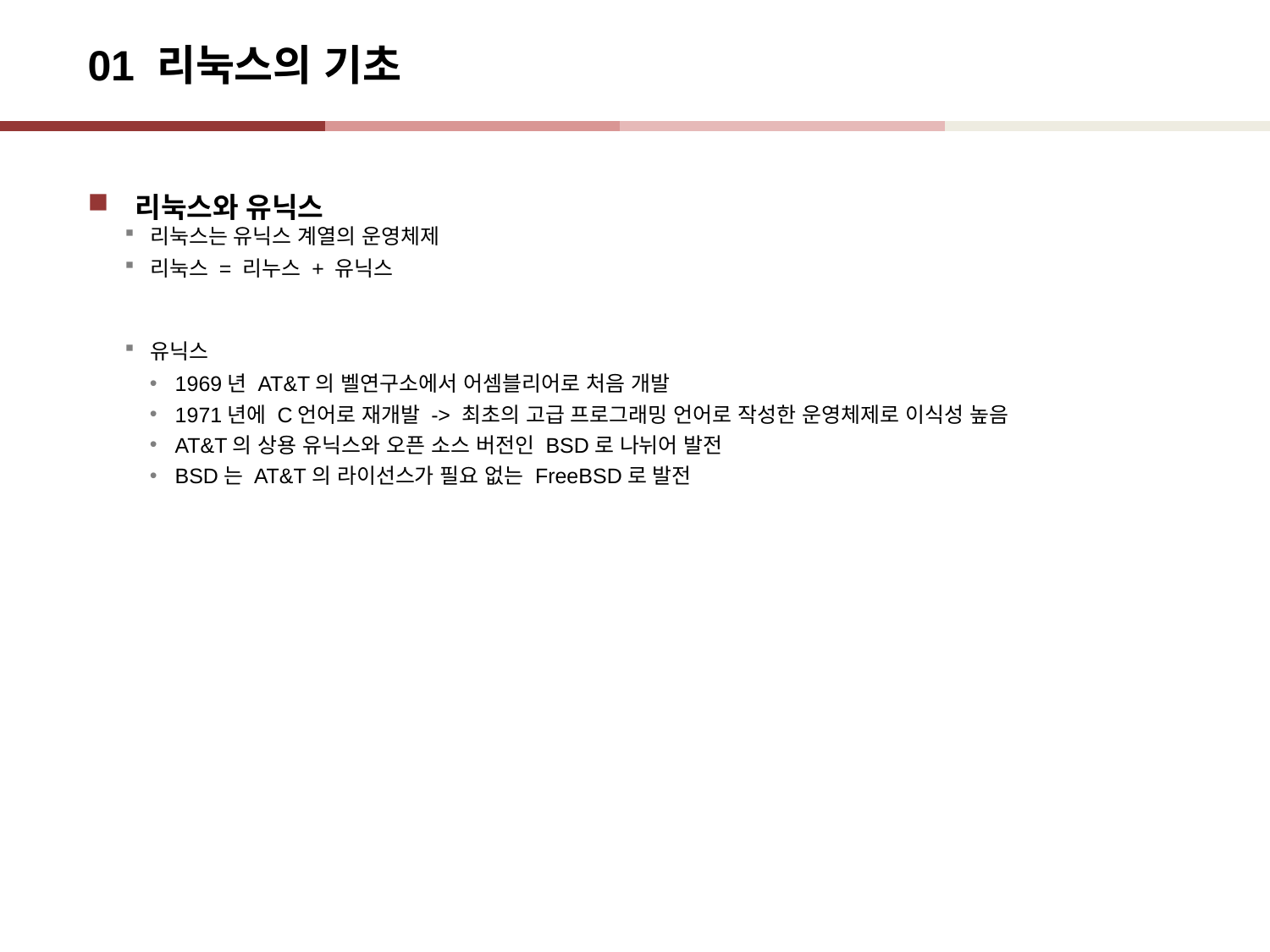

# 01 리눅스의 기초
리눅스와 유닉스
리눅스는 유닉스 계열의 운영체제
리눅스 = 리누스 + 유닉스

유닉스
1969년 AT&T의 벨연구소에서 어셈블리어로 처음 개발
1971년에 C언어로 재개발 -> 최초의 고급 프로그래밍 언어로 작성한 운영체제로 이식성 높음
AT&T의 상용 유닉스와 오픈 소스 버전인 BSD로 나뉘어 발전
BSD는 AT&T의 라이선스가 필요 없는 FreeBSD로 발전